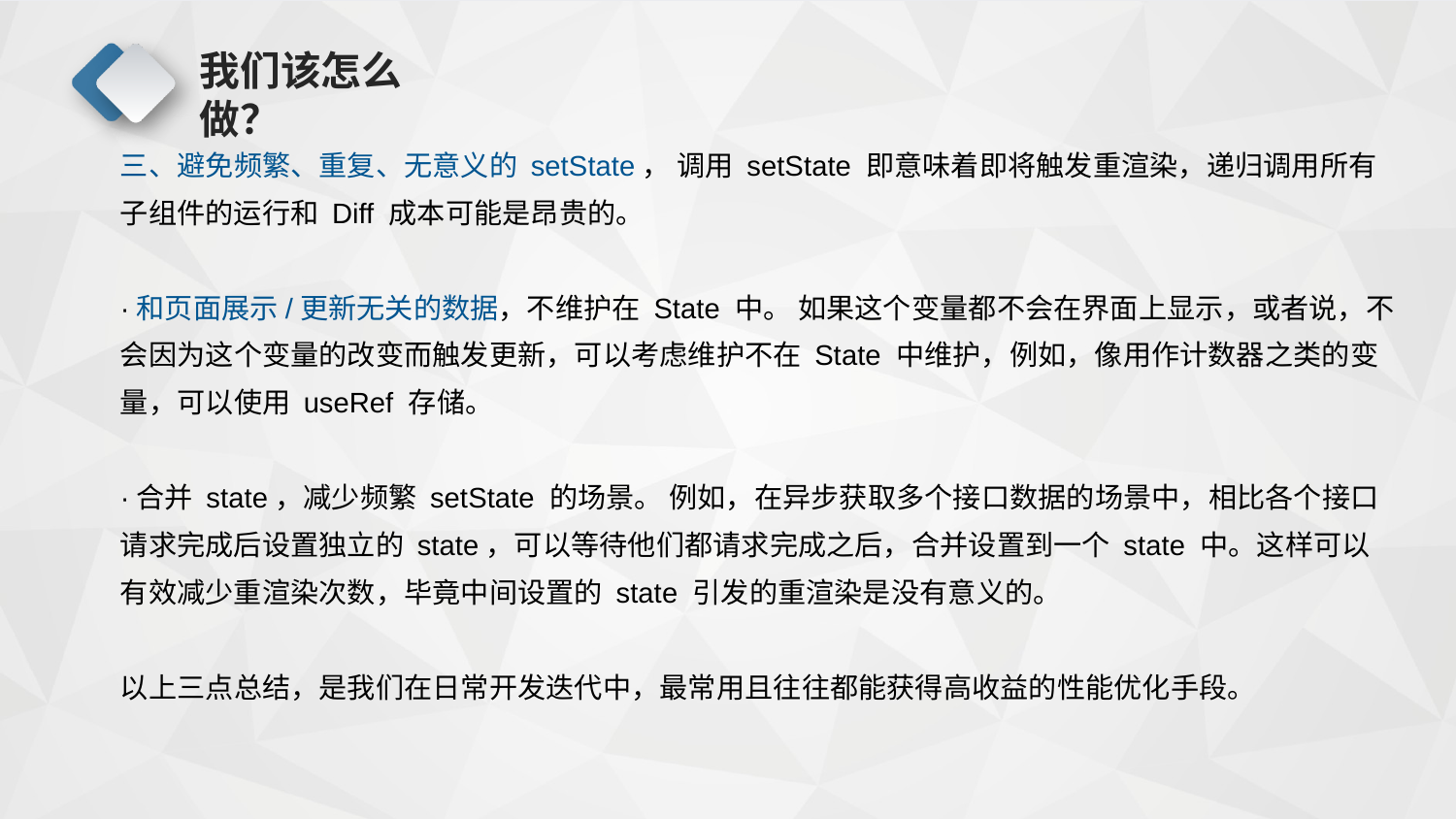

# 我们该怎么做？
三、避免频繁、重复、无意义的 setState， 调用 setState 即意味着即将触发重渲染，递归调用所有子组件的运行和 Diff 成本可能是昂贵的。

·和页面展示/更新无关的数据，不维护在 State 中。 如果这个变量都不会在界面上显示，或者说，不会因为这个变量的改变而触发更新，可以考虑维护不在 State 中维护，例如，像用作计数器之类的变量，可以使用 useRef 存储。

·合并 state，减少频繁 setState 的场景。 例如，在异步获取多个接口数据的场景中，相比各个接口请求完成后设置独立的 state，可以等待他们都请求完成之后，合并设置到一个 state 中。这样可以有效减少重渲染次数，毕竟中间设置的 state 引发的重渲染是没有意义的。

以上三点总结，是我们在日常开发迭代中，最常用且往往都能获得高收益的性能优化手段。